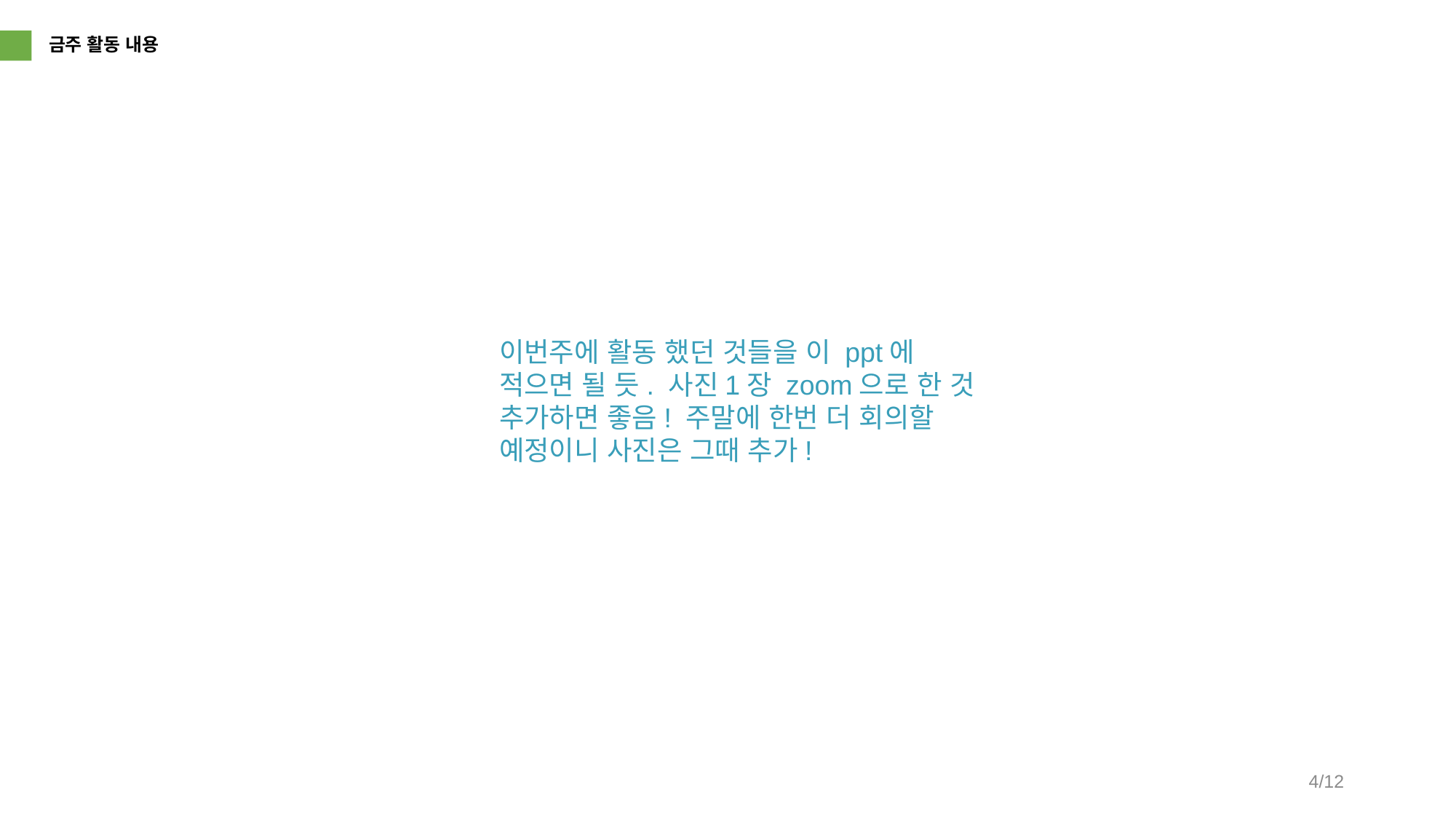

금주 활동 내용

이번주에 활동 했던 것들을 이 ppt에 적으면 될 듯. 사진1장 zoom으로 한 것 추가하면 좋음! 주말에 한번 더 회의할 예정이니 사진은 그때 추가!
4/12